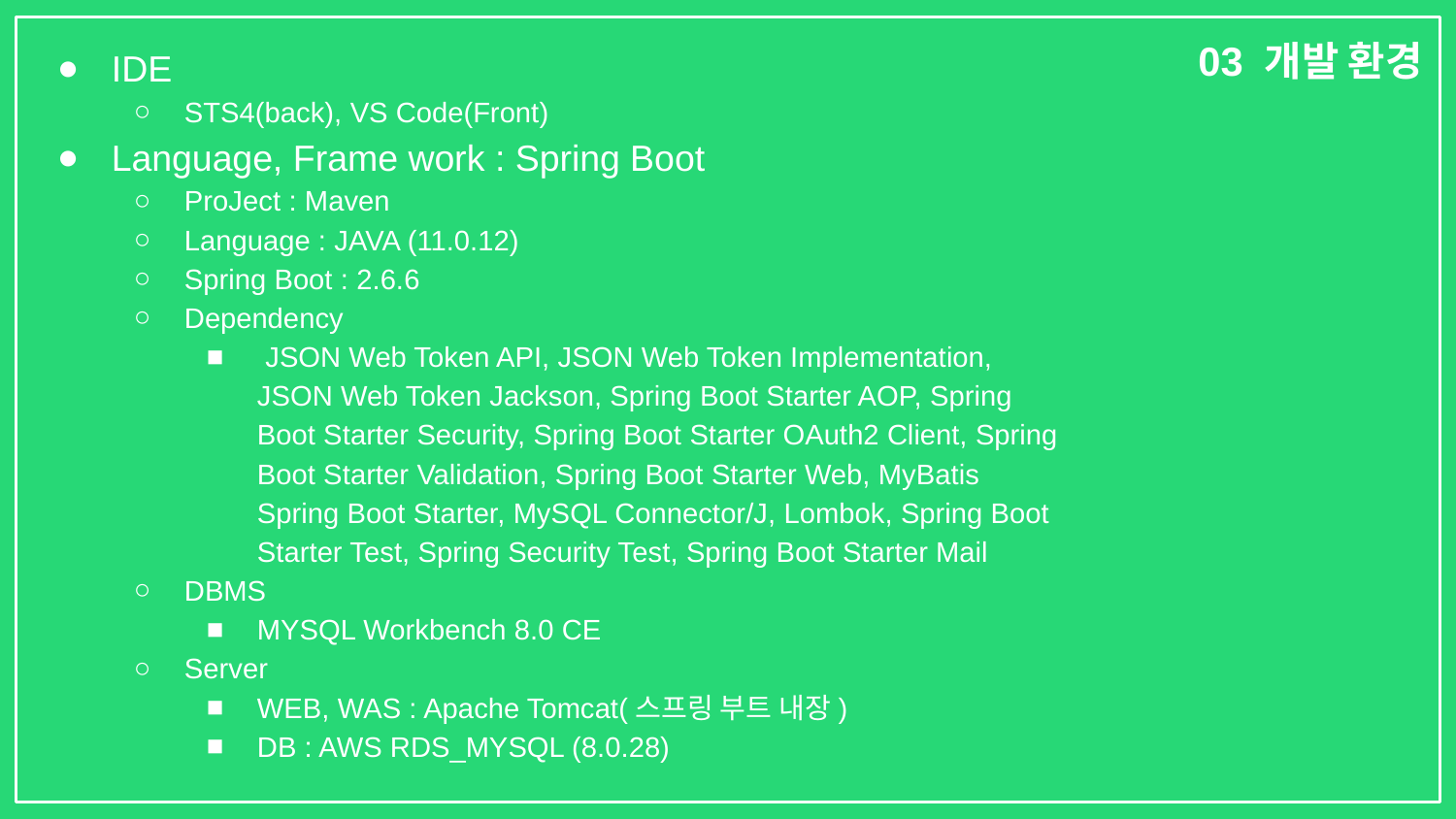

03 개발 환경
IDE
STS4(back), VS Code(Front)
Language, Frame work : Spring Boot
ProJect : Maven
Language : JAVA (11.0.12)
Spring Boot : 2.6.6
Dependency
 JSON Web Token API, JSON Web Token Implementation, JSON Web Token Jackson, Spring Boot Starter AOP, Spring Boot Starter Security, Spring Boot Starter OAuth2 Client, Spring Boot Starter Validation, Spring Boot Starter Web, MyBatis Spring Boot Starter, MySQL Connector/J, Lombok, Spring Boot Starter Test, Spring Security Test, Spring Boot Starter Mail
DBMS
MYSQL Workbench 8.0 CE
Server
WEB, WAS : Apache Tomcat(스프링 부트 내장)
DB : AWS RDS_MYSQL (8.0.28)